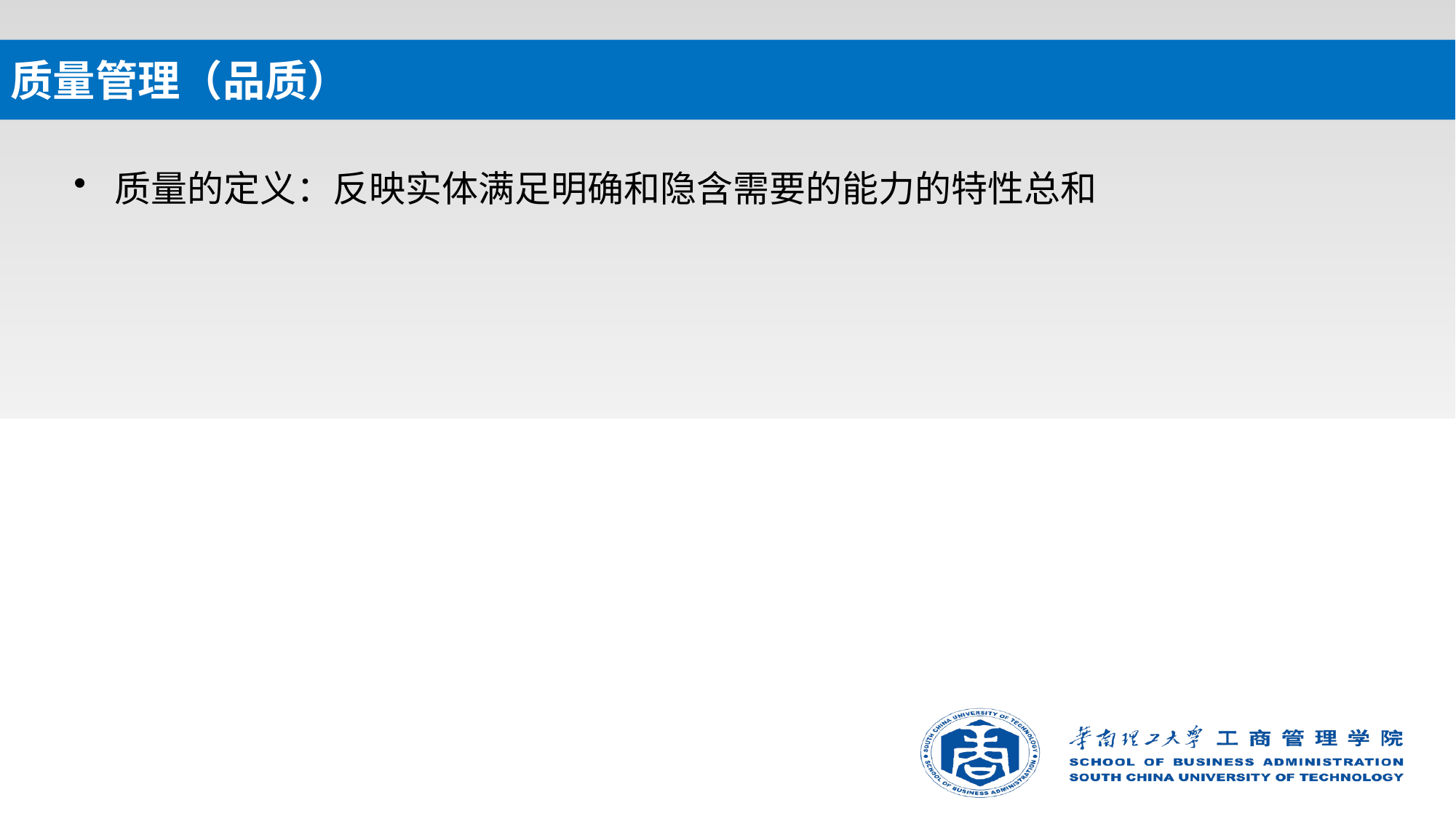

# 质量管理（品质）
质量的定义：反映实体满足明确和隐含需要的能力的特性总和